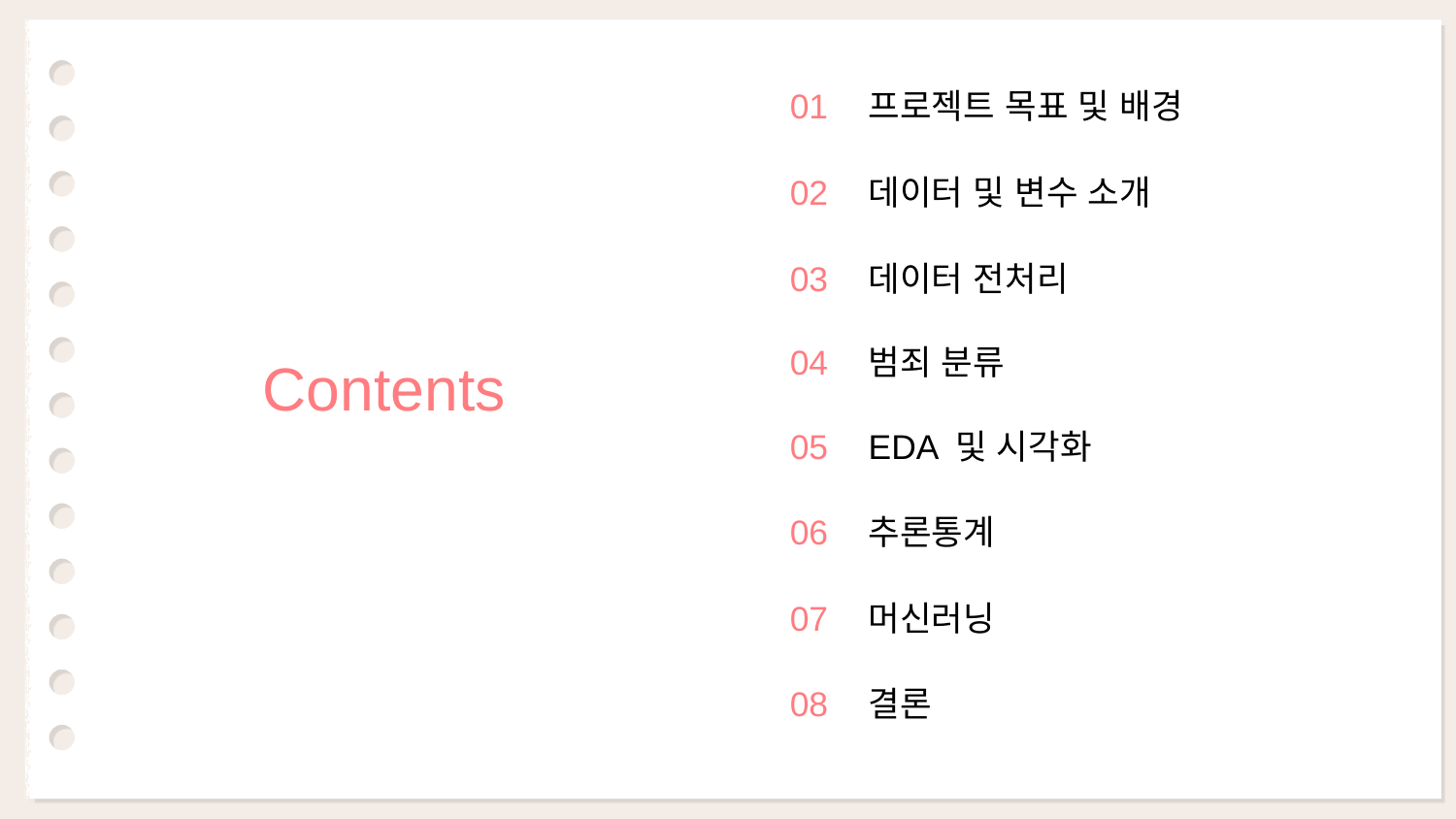

01
프로젝트 목표 및 배경
02
데이터 및 변수 소개
03
데이터 전처리
04
범죄 분류
05
EDA 및 시각화
06
추론통계
07
머신러닝
08
결론
Contents